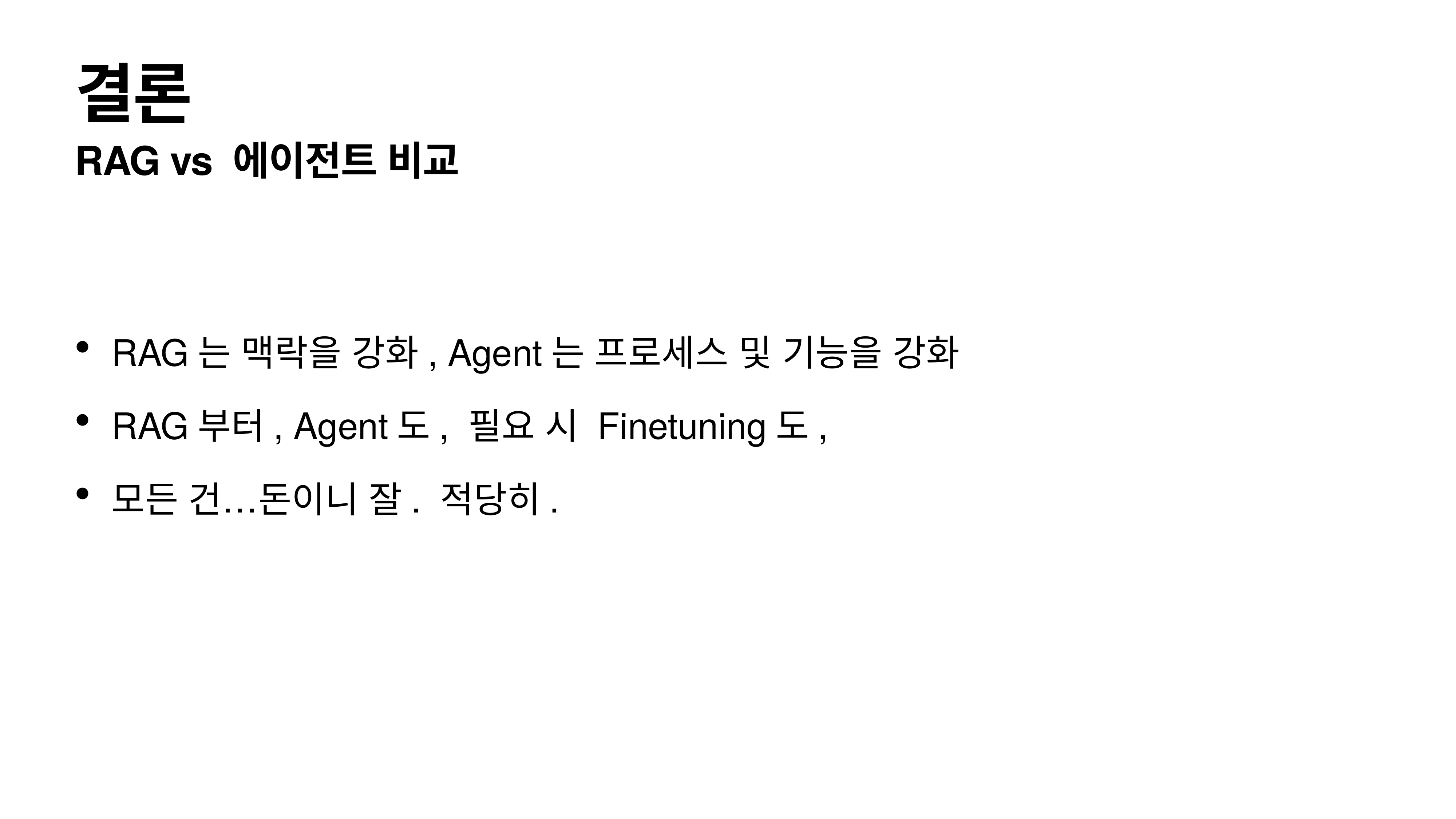

# 결론
RAG vs 에이전트 비교

RAG는 맥락을 강화, Agent는 프로세스 및 기능을 강화
RAG부터, Agent도, 필요 시 Finetuning도,
모든 건…돈이니 잘. 적당히.